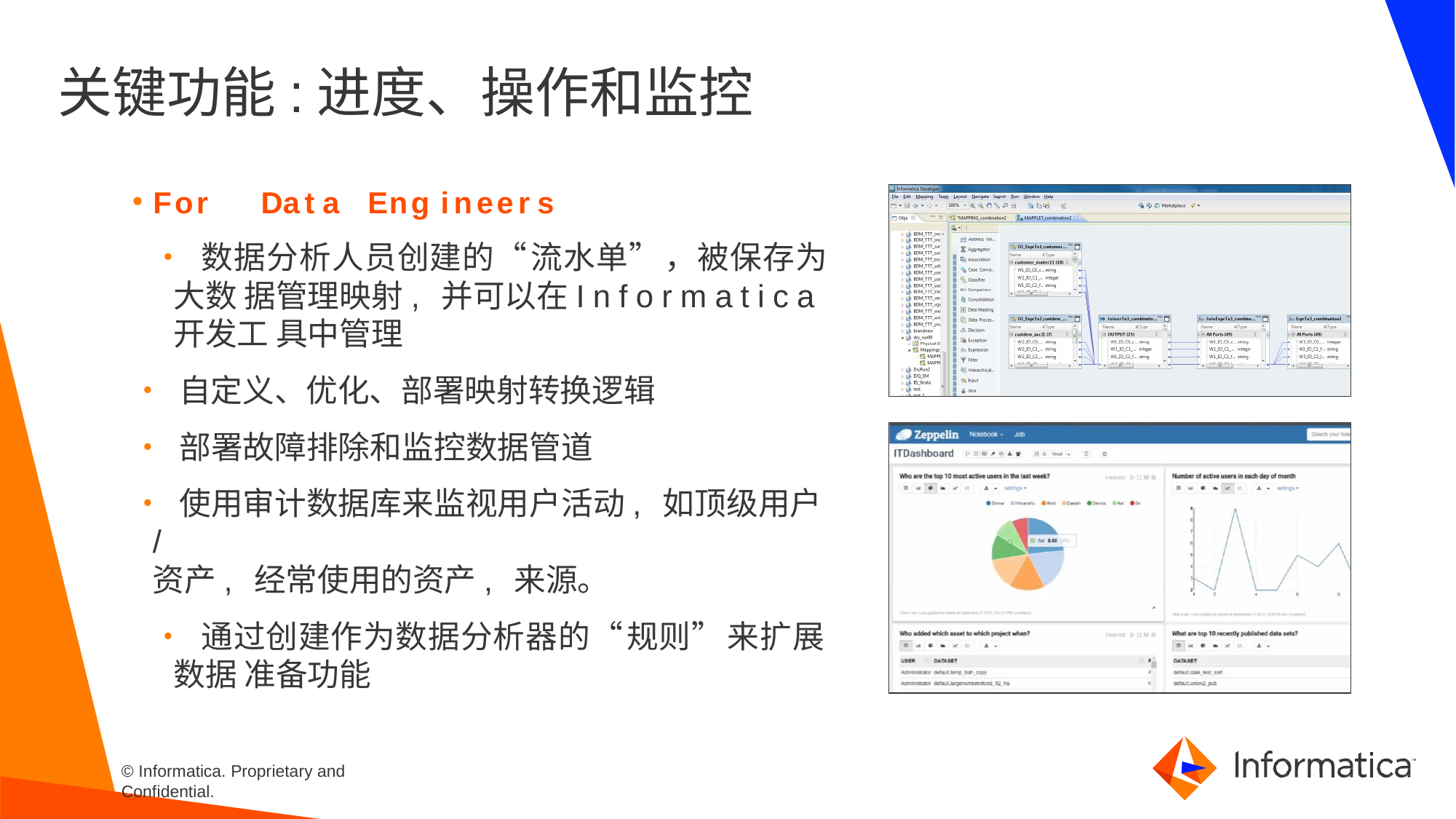

# 关键功能:进度、操作和监控
For	Data	Engineers
• 数据分析人员创建的“流水单”，被保存为大数 据管理映射,并可以在Informatica开发工 具中管理
• 自定义、优化、部署映射转换逻辑
• 部署故障排除和监控数据管道
• 使用审计数据库来监视用户活动,如顶级用户/
资产,经常使用的资产,来源。
• 通过创建作为数据分析器的“规则”来扩展数据 准备功能

10
© Informatica. Proprietary and Confidential.